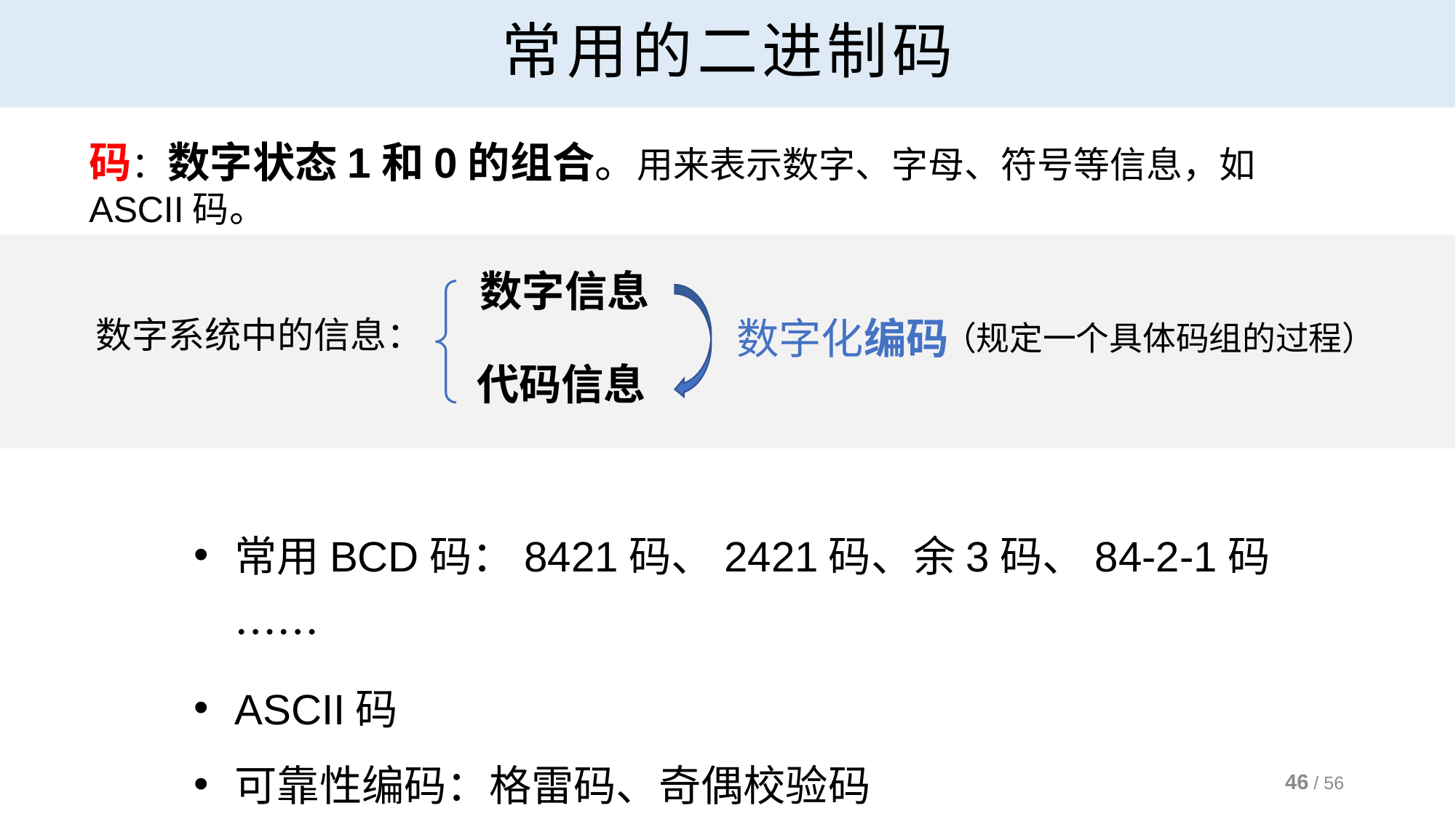

# 常用的二进制码
码：数字状态1和0的组合。用来表示数字、字母、符号等信息，如 ASCII码。

数字信息

数字系统中的信息：
数字化编码
（规定一个具体码组的过程）
代码信息
常用BCD码：8421码、2421码、余3码、84-2-1码……
ASCII码
可靠性编码：格雷码、奇偶校验码
46 / 56